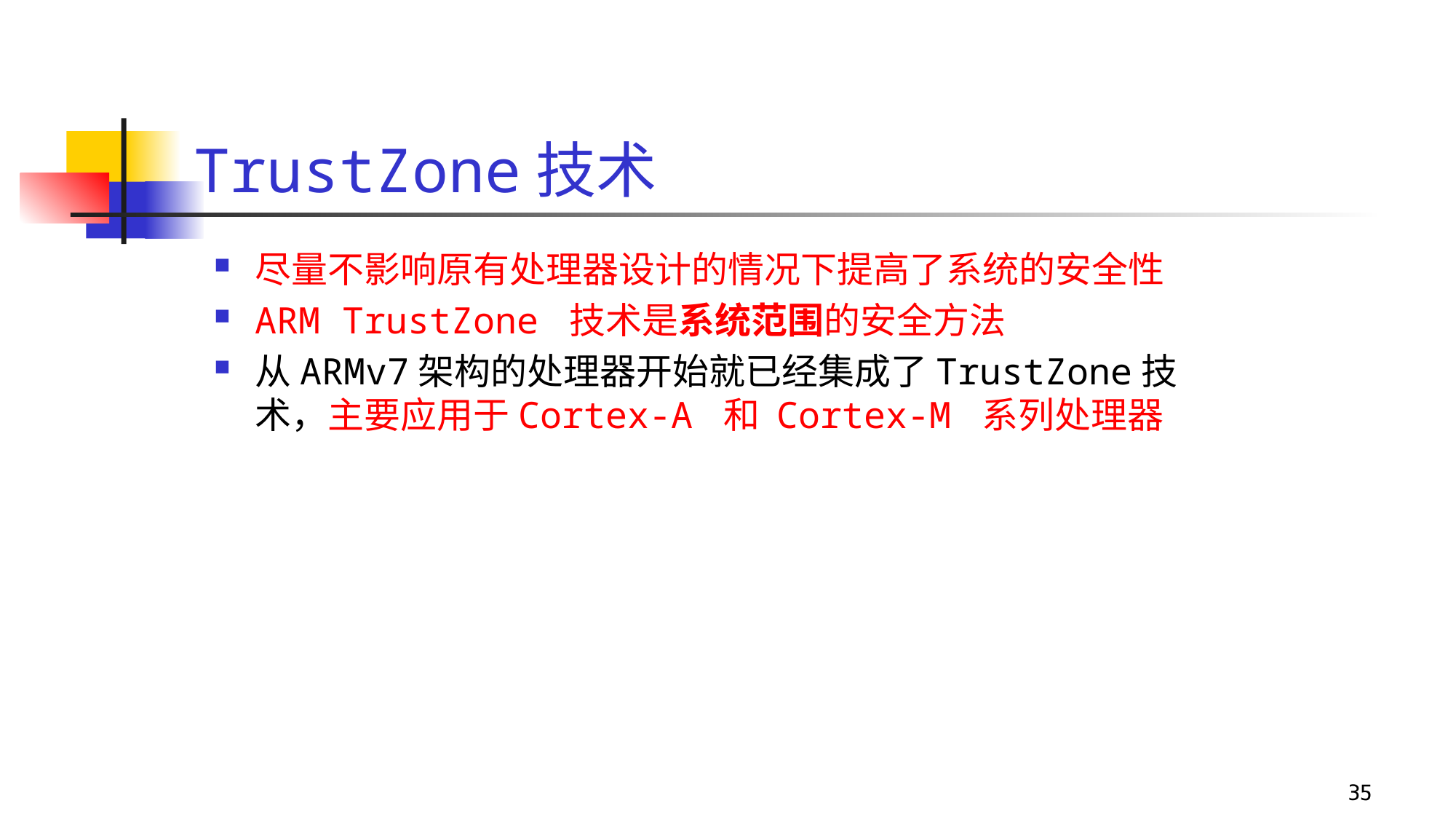

# TrustZone技术
尽量不影响原有处理器设计的情况下提高了系统的安全性
ARM TrustZone 技术是系统范围的安全方法
从ARMv7架构的处理器开始就已经集成了TrustZone技术，主要应用于Cortex-A 和 Cortex-M 系列处理器
35